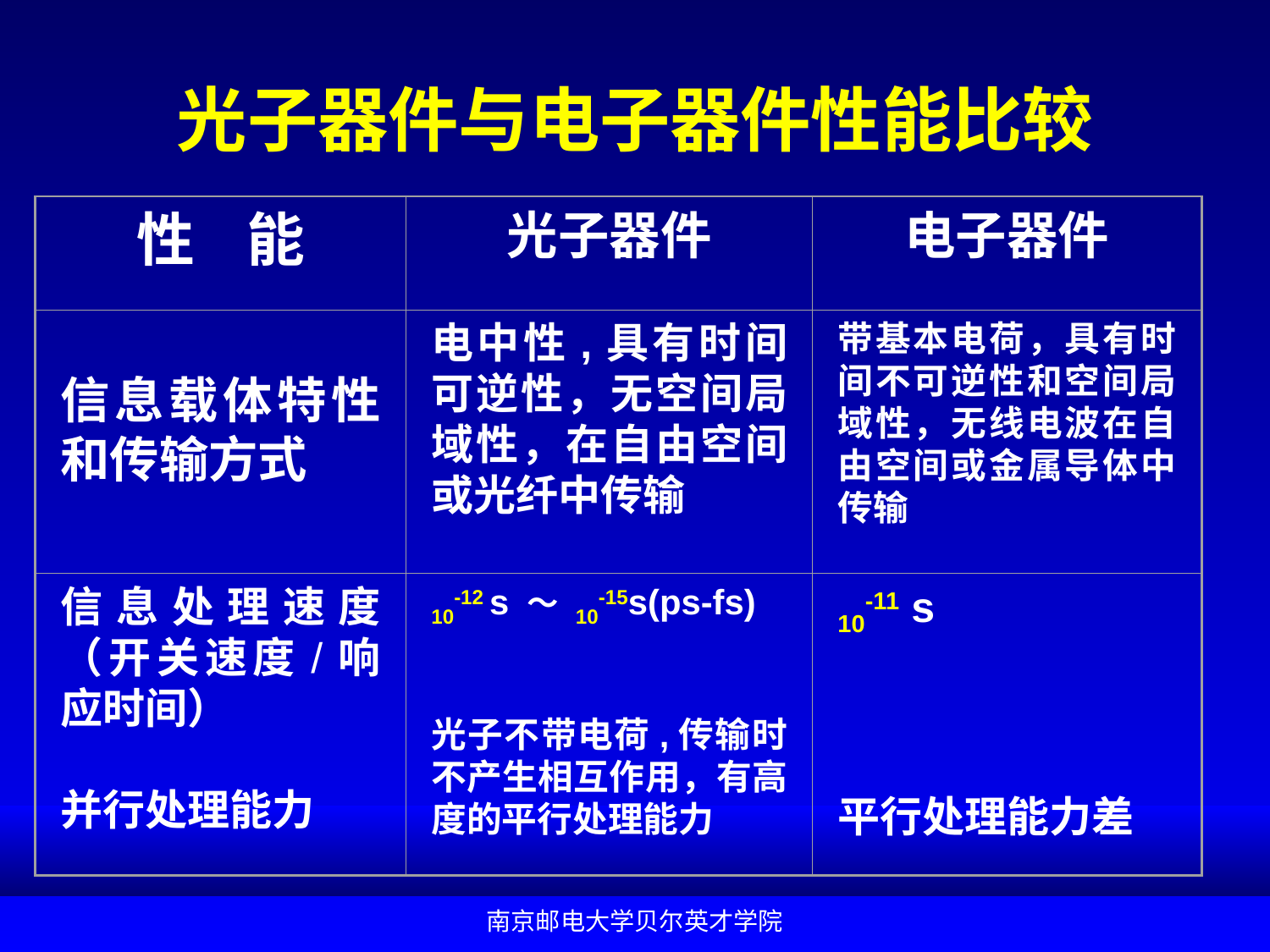

# 光子器件与电子器件性能比较

性    能

光子器件

电子器件

信息载体特性和传输方式

电中性,具有时间可逆性，无空间局域性，在自由空间或光纤中传输

带基本电荷，具有时间不可逆性和空间局域性，无线电波在自由空间或金属导体中传输

信息处理速度（开关速度/响应时间）

并行处理能力

10-12 s ～ 10-15s(ps-fs)

光子不带电荷,传输时不产生相互作用，有高度的平行处理能力

10-11 s

平行处理能力差

南京邮电大学贝尔英才学院
20